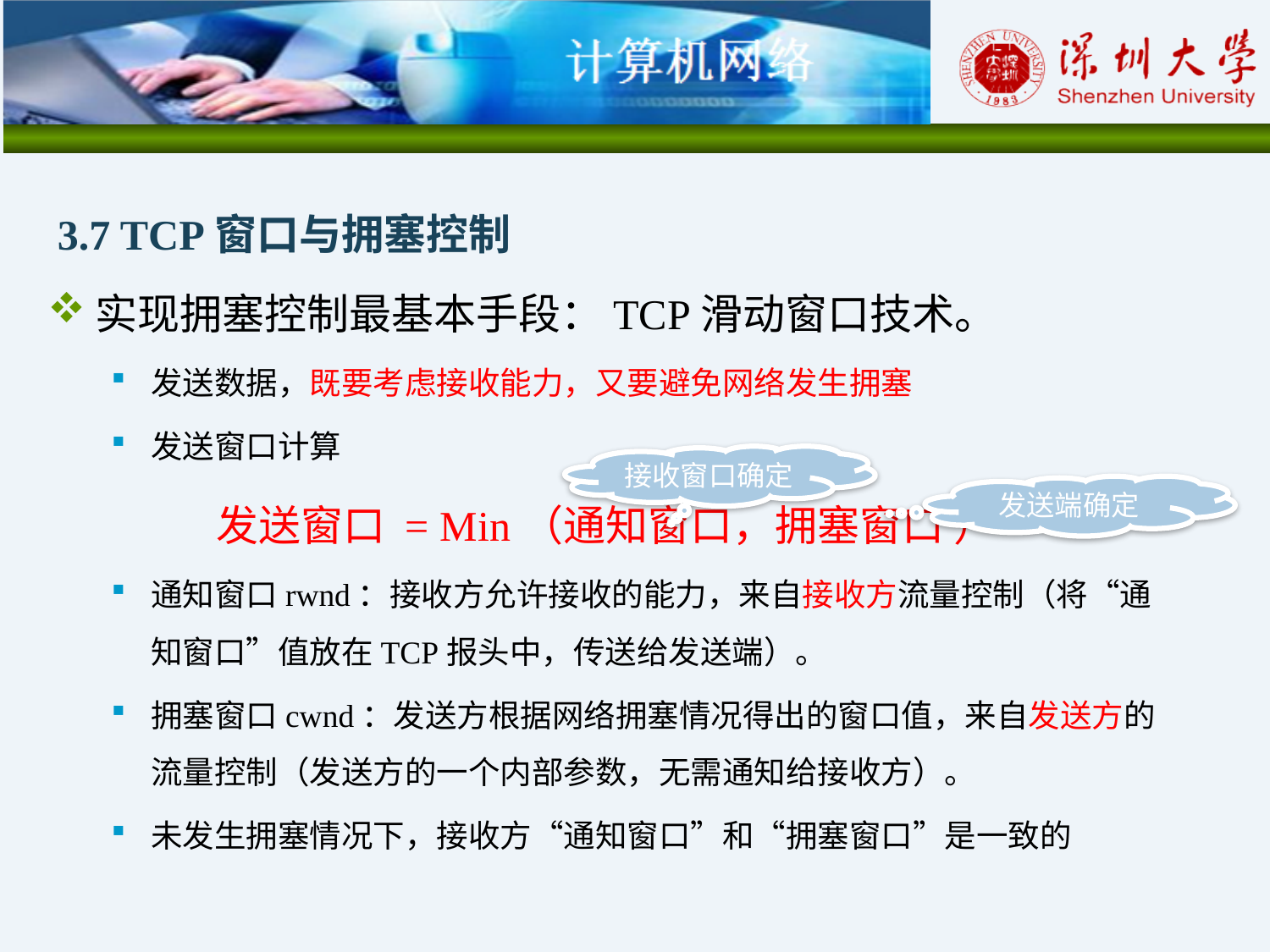

3.7 TCP窗口与拥塞控制

实现拥塞控制最基本手段：TCP滑动窗口技术。
发送数据，既要考虑接收能力，又要避免网络发生拥塞
发送窗口计算
发送窗口 = Min（通知窗口，拥塞窗口 ）
通知窗口rwnd：接收方允许接收的能力，来自接收方流量控制（将“通知窗口”值放在TCP报头中，传送给发送端）。
拥塞窗口cwnd：发送方根据网络拥塞情况得出的窗口值，来自发送方的流量控制（发送方的一个内部参数，无需通知给接收方）。
未发生拥塞情况下，接收方“通知窗口”和“拥塞窗口”是一致的

接收窗口确定
发送端确定